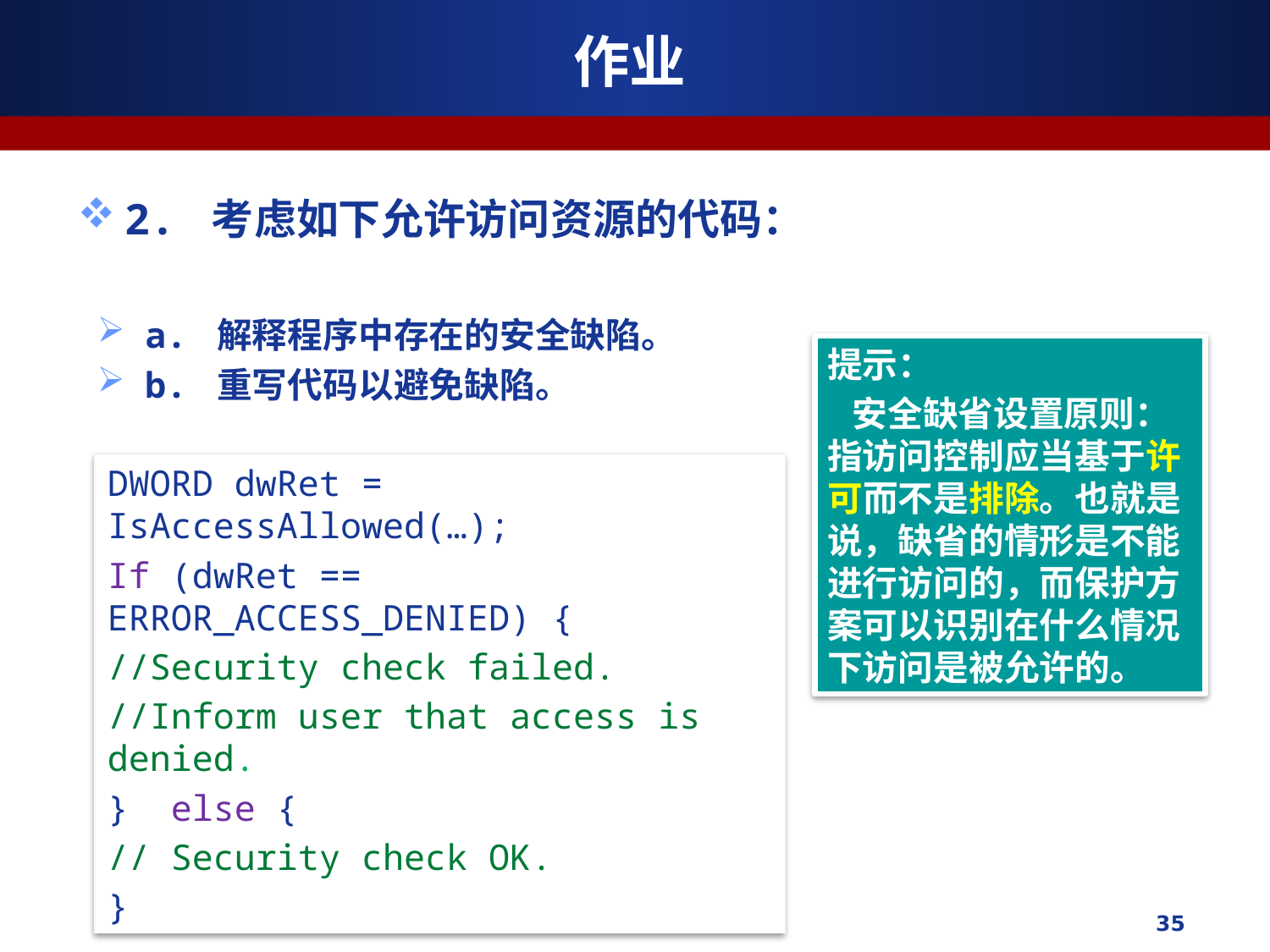

# 作业
2. 考虑如下允许访问资源的代码：
a. 解释程序中存在的安全缺陷。
b. 重写代码以避免缺陷。
提示：
  安全缺省设置原则：指访问控制应当基于许可而不是排除。也就是说，缺省的情形是不能进行访问的，而保护方案可以识别在什么情况下访问是被允许的。
DWORD dwRet = IsAccessAllowed(…);
If (dwRet == ERROR_ACCESS_DENIED) {
//Security check failed.
//Inform user that access is denied.
}  else {
// Security check OK.
}
35